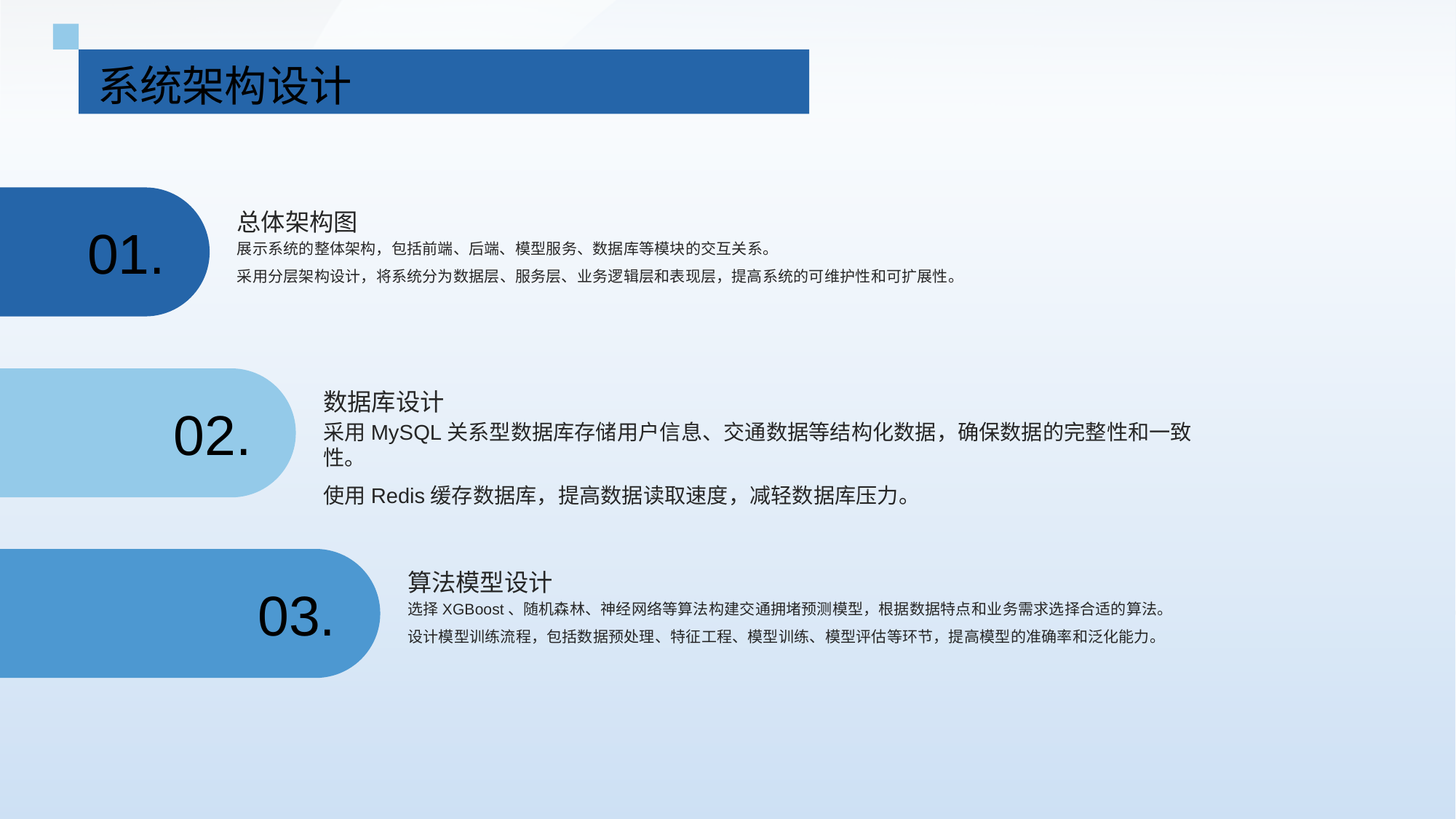

系统架构设计

总体架构图
01.
展示系统的整体架构，包括前端、后端、模型服务、数据库等模块的交互关系。
采用分层架构设计，将系统分为数据层、服务层、业务逻辑层和表现层，提高系统的可维护性和可扩展性。

数据库设计
02.
采用MySQL关系型数据库存储用户信息、交通数据等结构化数据，确保数据的完整性和一致性。
使用Redis缓存数据库，提高数据读取速度，减轻数据库压力。

算法模型设计
03.
选择XGBoost、随机森林、神经网络等算法构建交通拥堵预测模型，根据数据特点和业务需求选择合适的算法。
设计模型训练流程，包括数据预处理、特征工程、模型训练、模型评估等环节，提高模型的准确率和泛化能力。